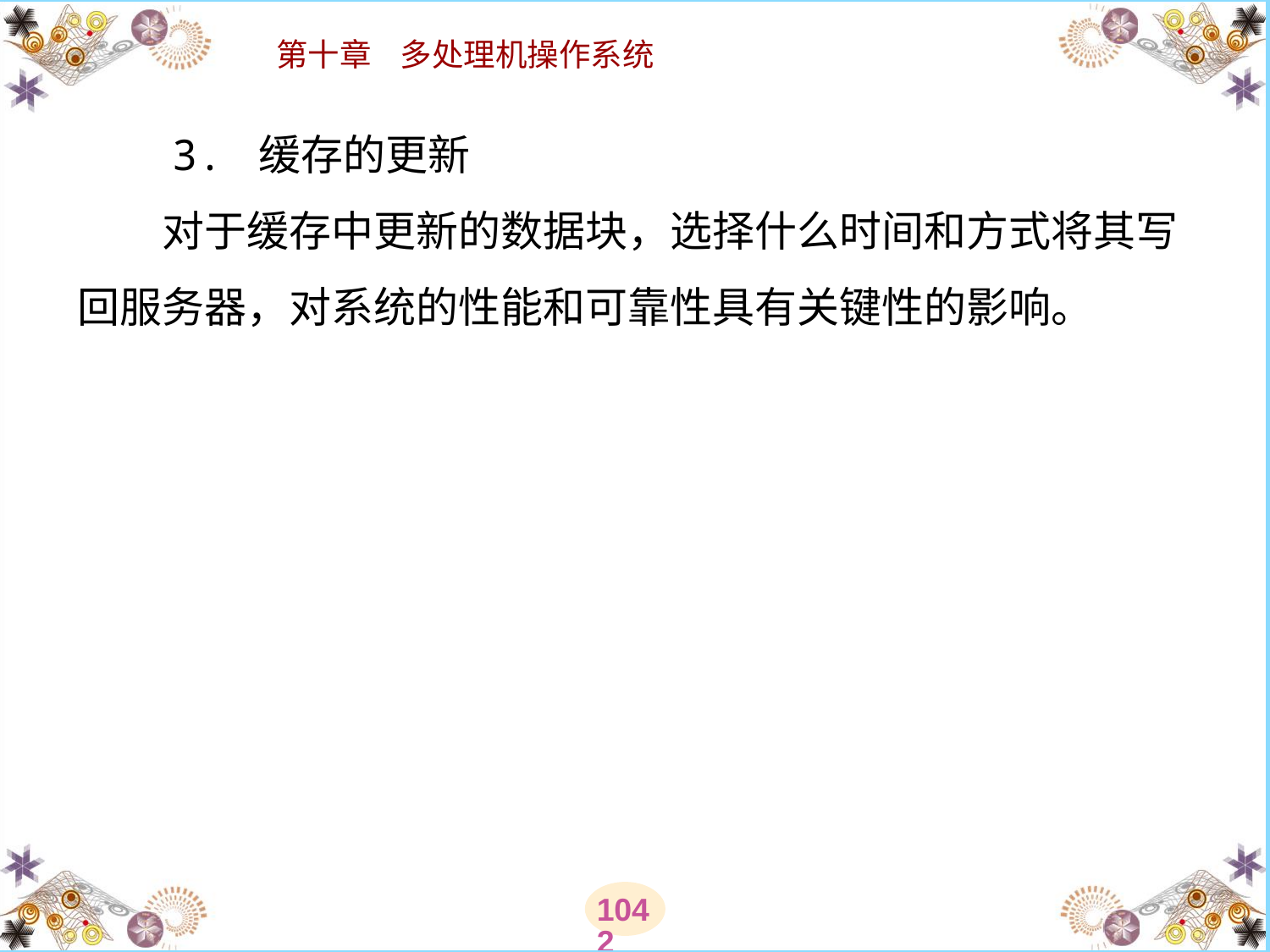

# 3. 缓存的更新 　　对于缓存中更新的数据块，选择什么时间和方式将其写回服务器，对系统的性能和可靠性具有关键性的影响。